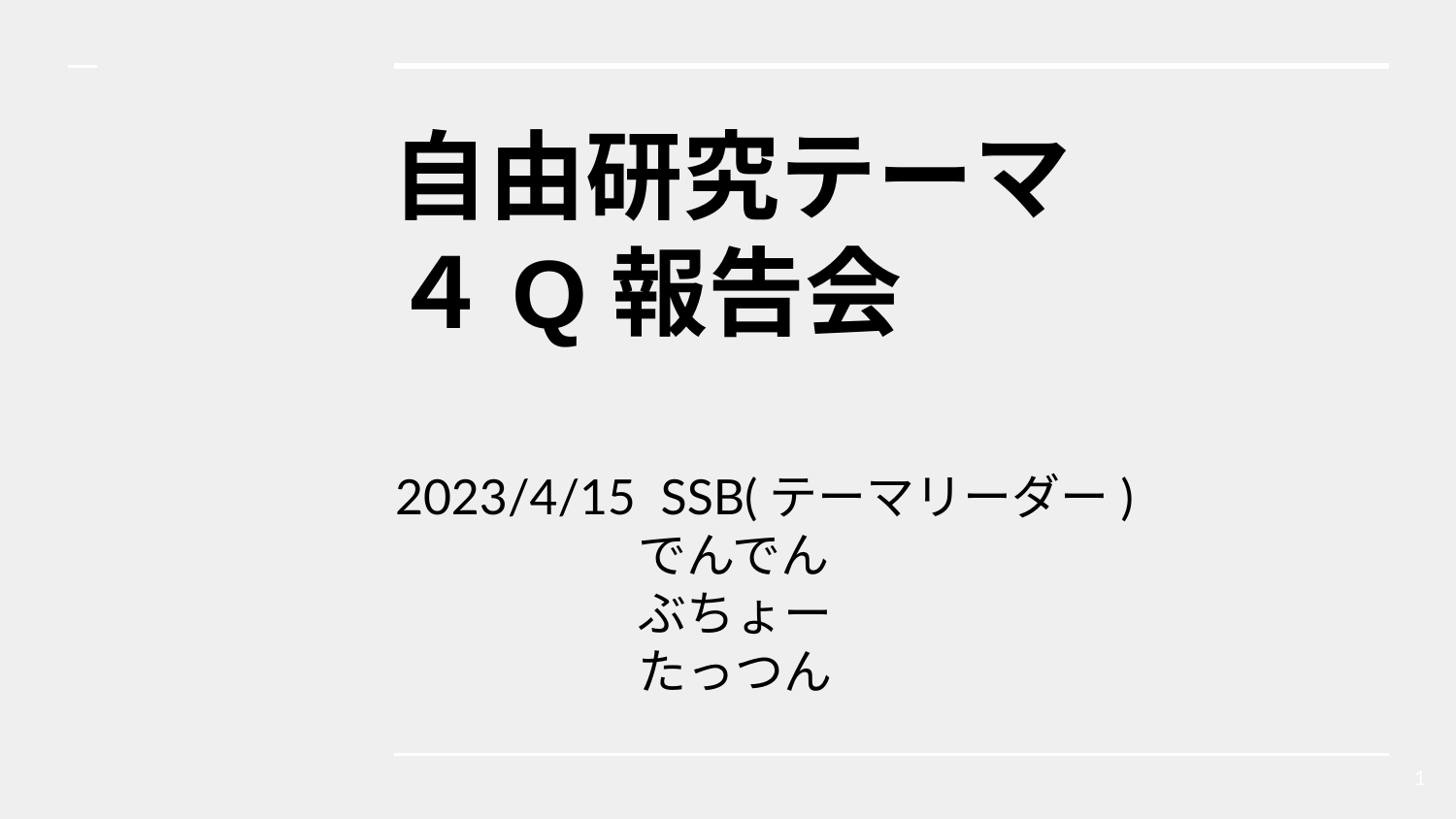

# 自由研究テーマ
４Q報告会
2023/4/15  SSB(テーマリーダー)
　　　　　でんでん
　　　　　ぶちょー
　　　　　たっつん
1